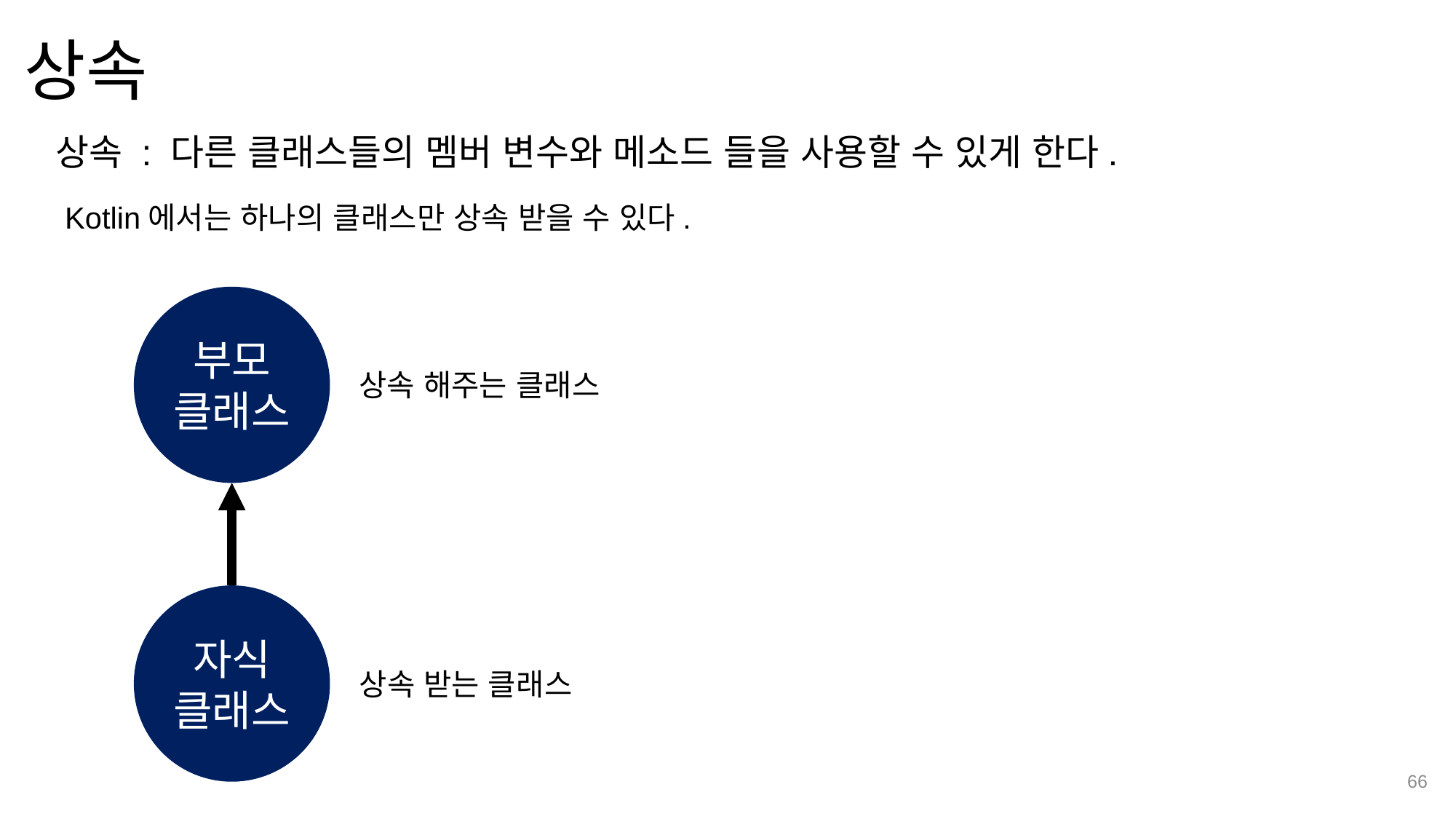

상속
나눔스퀘어OTF ExtraBold
상속 : 다른 클래스들의 멤버 변수와 메소드 들을 사용할 수 있게 한다.
나눔스퀘어OTF Bold
나눔스퀘어OTF
Kotlin에서는 하나의 클래스만 상속 받을 수 있다.
나눔스퀘어
부모
클래스
상속 해주는 클래스
자식
클래스
상속 받는 클래스
나눔스퀘어 Light
나눔스퀘어 Light
나눔스퀘어OTF

66